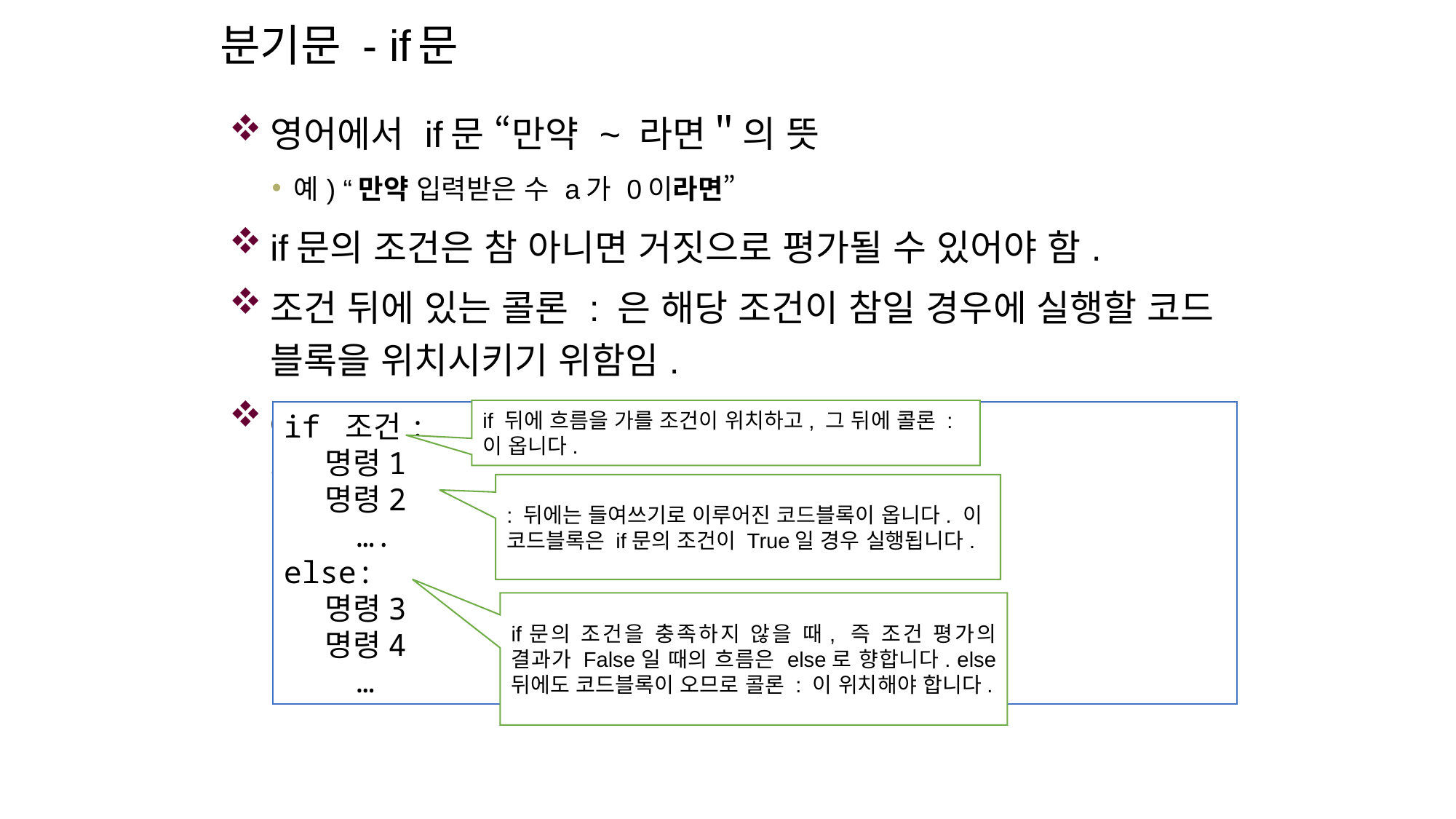

# 분기문 - if문
영어에서 if문 “만약 ~ 라면＂의 뜻
예) “만약 입력받은 수 a가 0이라면”
if문의 조건은 참 아니면 거짓으로 평가될 수 있어야 함.
조건 뒤에 있는 콜론 : 은 해당 조건이 참일 경우에 실행할 코드 블록을 위치시키기 위함임.
else 절로 코드가 흐르는 경우는 if절의 조건이 거짓으로 평가되었을 때
if 뒤에 흐름을 가를 조건이 위치하고, 그 뒤에 콜론 : 이 옵니다.
if 조건:
    명령1
    명령2
    ….
else:
    명령3
    명령4
    …
: 뒤에는 들여쓰기로 이루어진 코드블록이 옵니다. 이 코드블록은 if문의 조건이 True일 경우 실행됩니다.
if문의 조건을 충족하지 않을 때, 즉 조건 평가의 결과가 False일 때의 흐름은 else로 향합니다. else 뒤에도 코드블록이 오므로 콜론 : 이 위치해야 합니다.